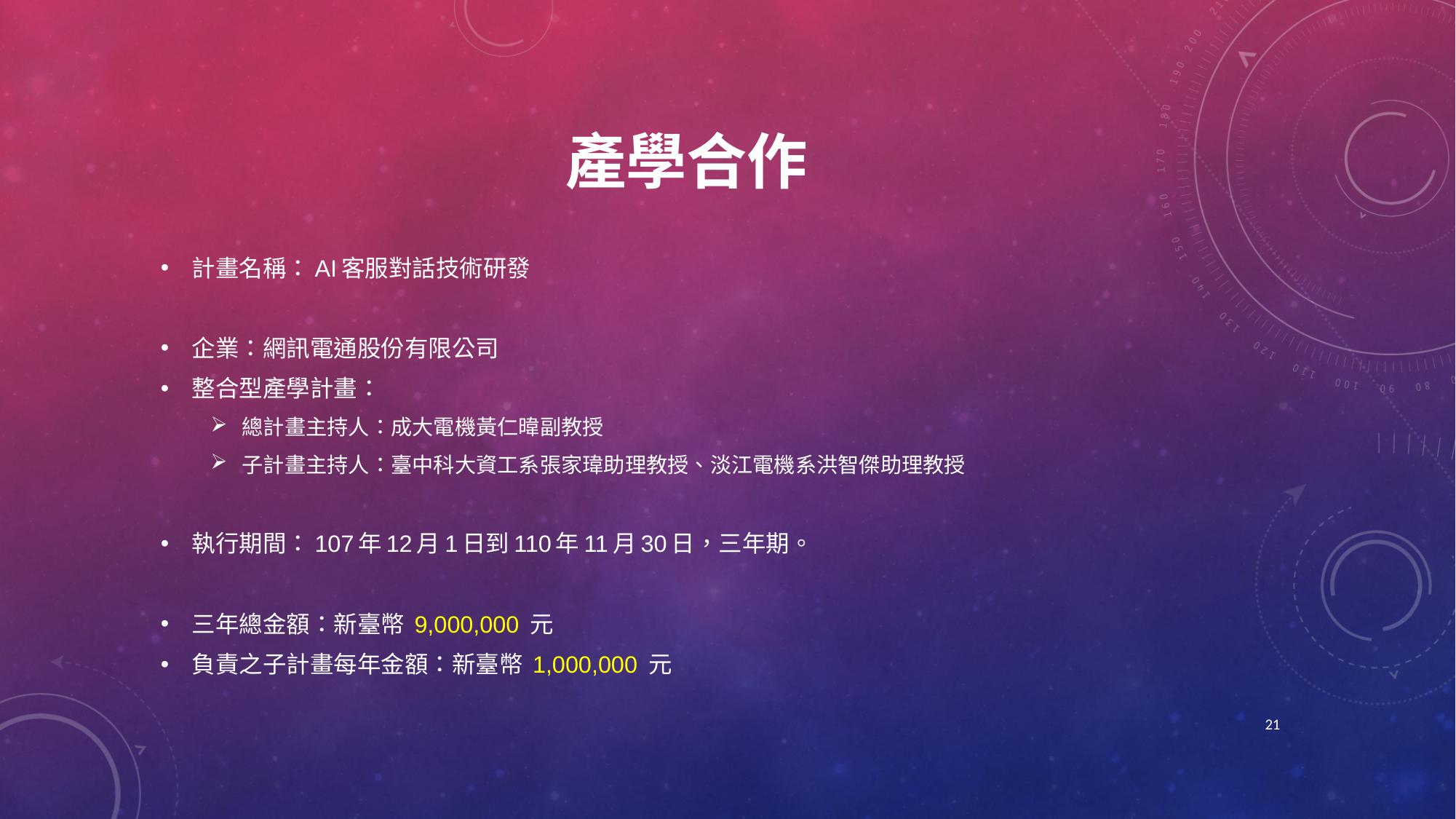

# 產學合作
計畫名稱：AI客服對話技術研發

企業：網訊電通股份有限公司
整合型產學計畫：
總計畫主持人：成大電機黃仁暐副教授
子計畫主持人：臺中科大資工系張家瑋助理教授、淡江電機系洪智傑助理教授

執行期間：107年12月1日到110年11月30日，三年期。

三年總金額：新臺幣 9,000,000 元
負責之子計畫每年金額：新臺幣 1,000,000 元
21